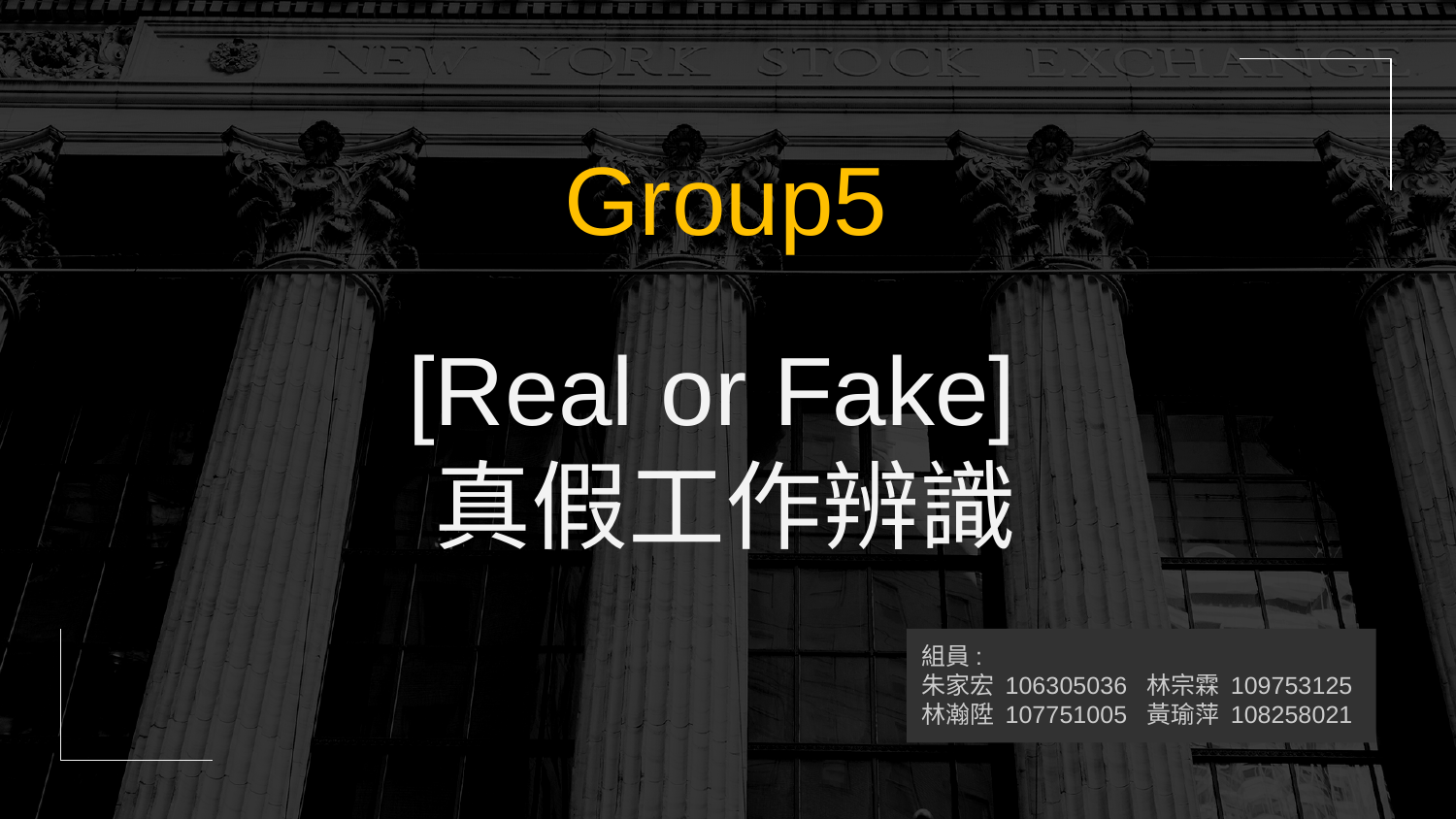

Group5
# [Real or Fake] 真假工作辨識

組員:
朱家宏 106305036  林宗霖 109753125
林瀚陞 107751005  黃瑜萍 108258021